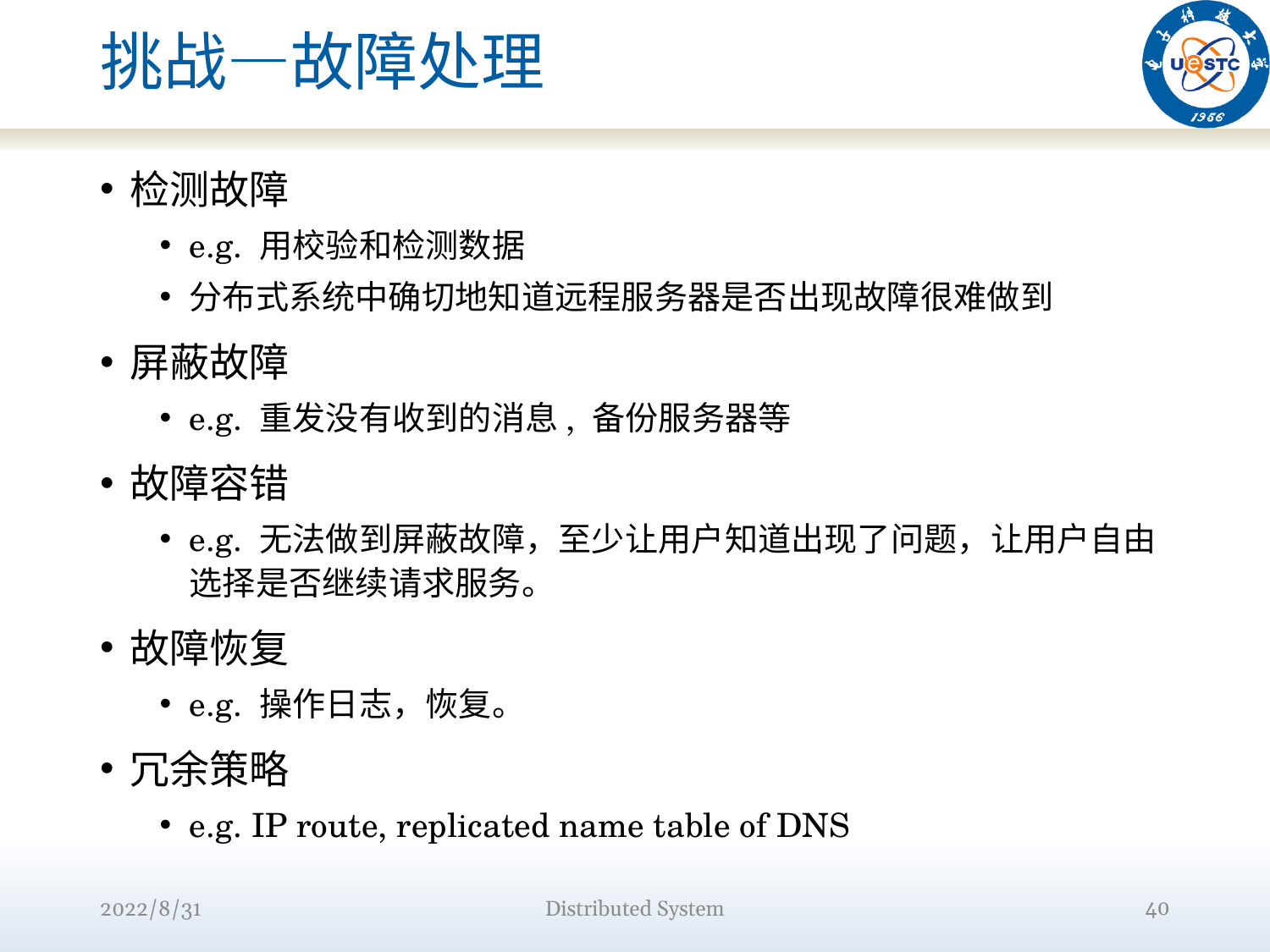

# 挑战—故障处理
检测故障
e.g. 用校验和检测数据
分布式系统中确切地知道远程服务器是否出现故障很难做到
屏蔽故障
e.g. 重发没有收到的消息, 备份服务器等
故障容错
e.g. 无法做到屏蔽故障，至少让用户知道出现了问题，让用户自由选择是否继续请求服务。
故障恢复
e.g. 操作日志，恢复。
冗余策略
e.g. IP route, replicated name table of DNS
2022/8/31
Distributed System
40